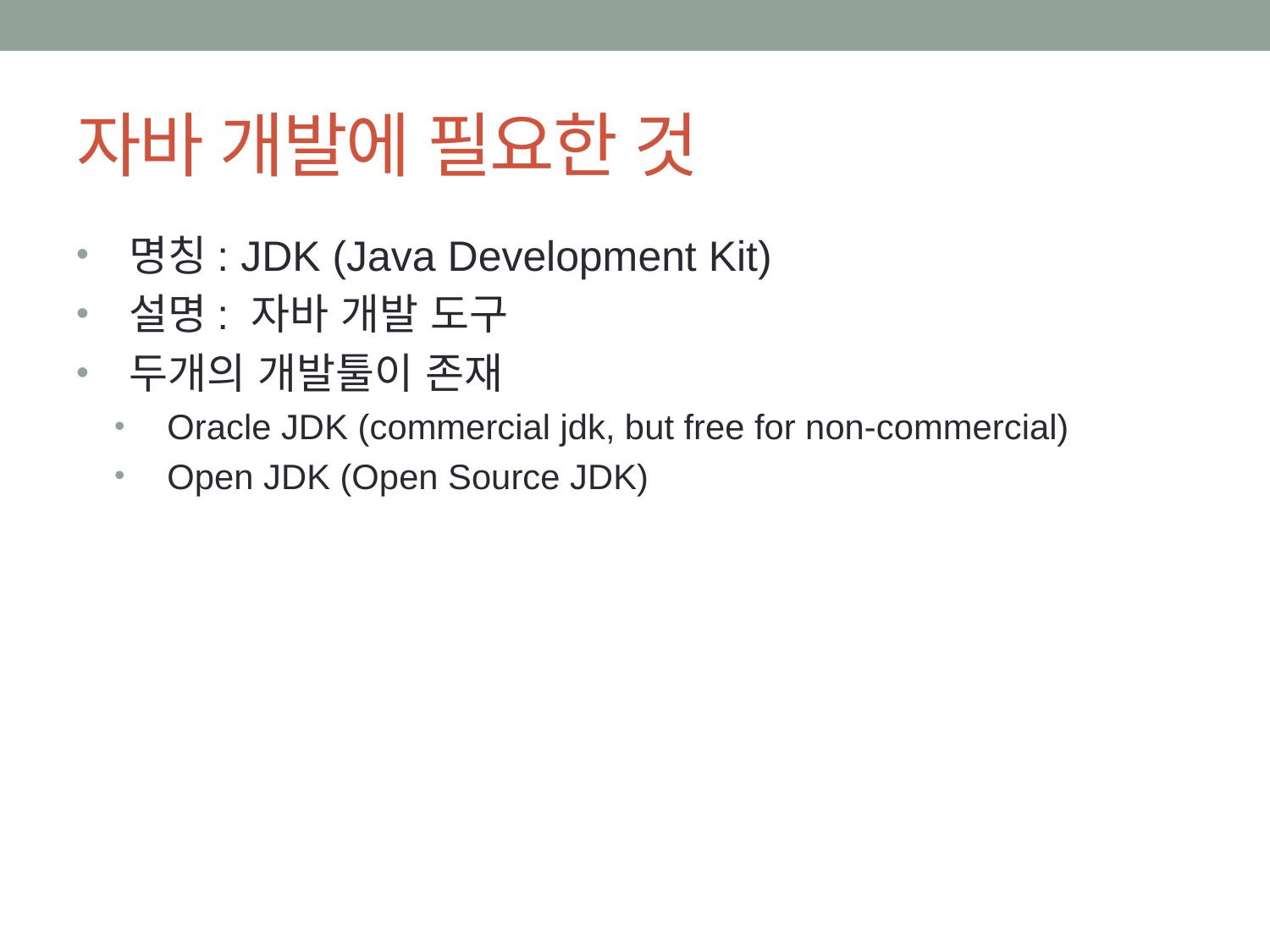

# 자바 개발에 필요한 것
명칭: JDK (Java Development Kit)
설명: 자바 개발 도구
두개의 개발툴이 존재
Oracle JDK (commercial jdk, but free for non-commercial)
Open JDK (Open Source JDK)